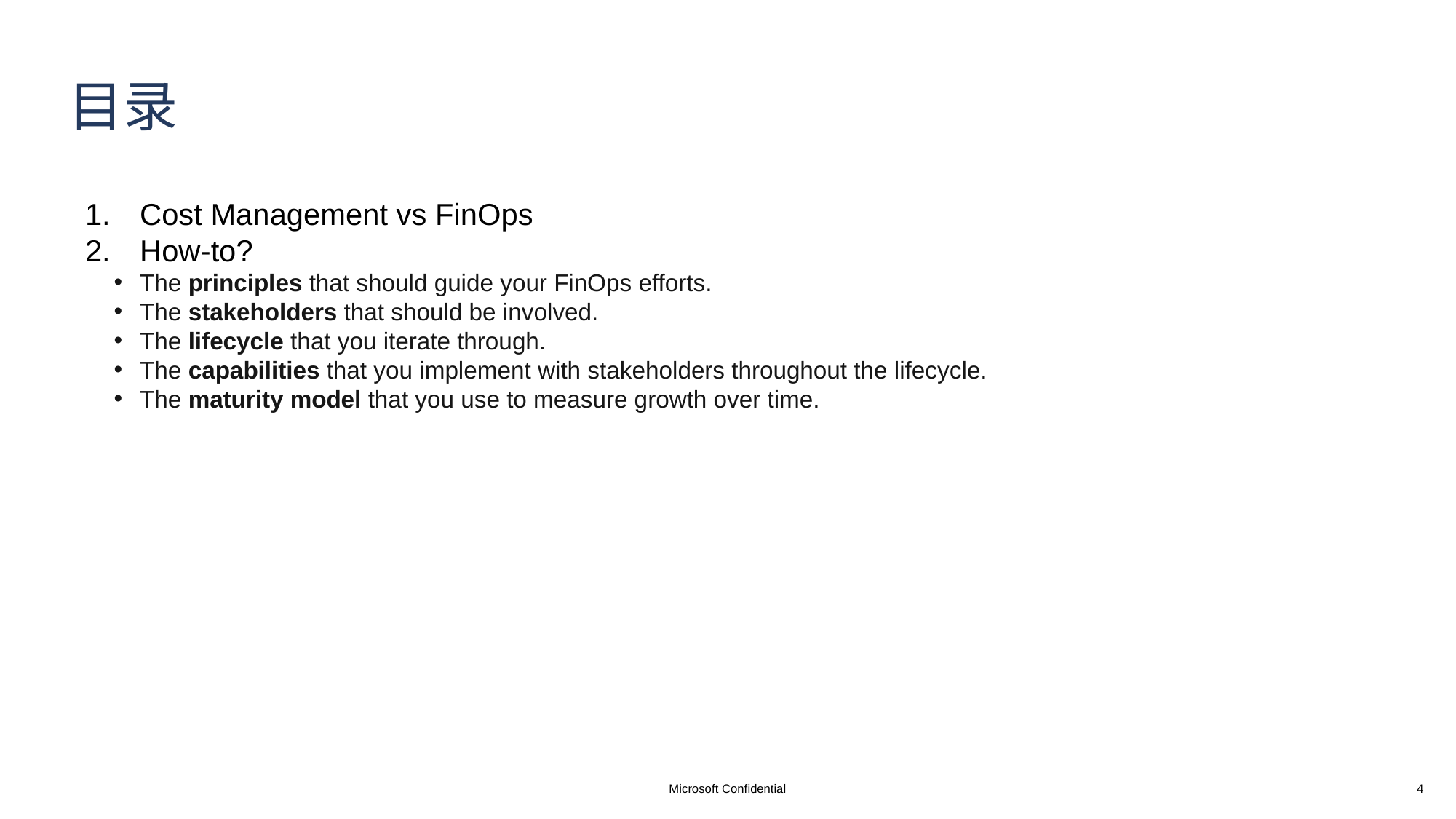

# 目录
Cost Management vs FinOps
How-to?
The principles that should guide your FinOps efforts.
The stakeholders that should be involved.
The lifecycle that you iterate through.
The capabilities that you implement with stakeholders throughout the lifecycle.
The maturity model that you use to measure growth over time.

Microsoft Confidential
4